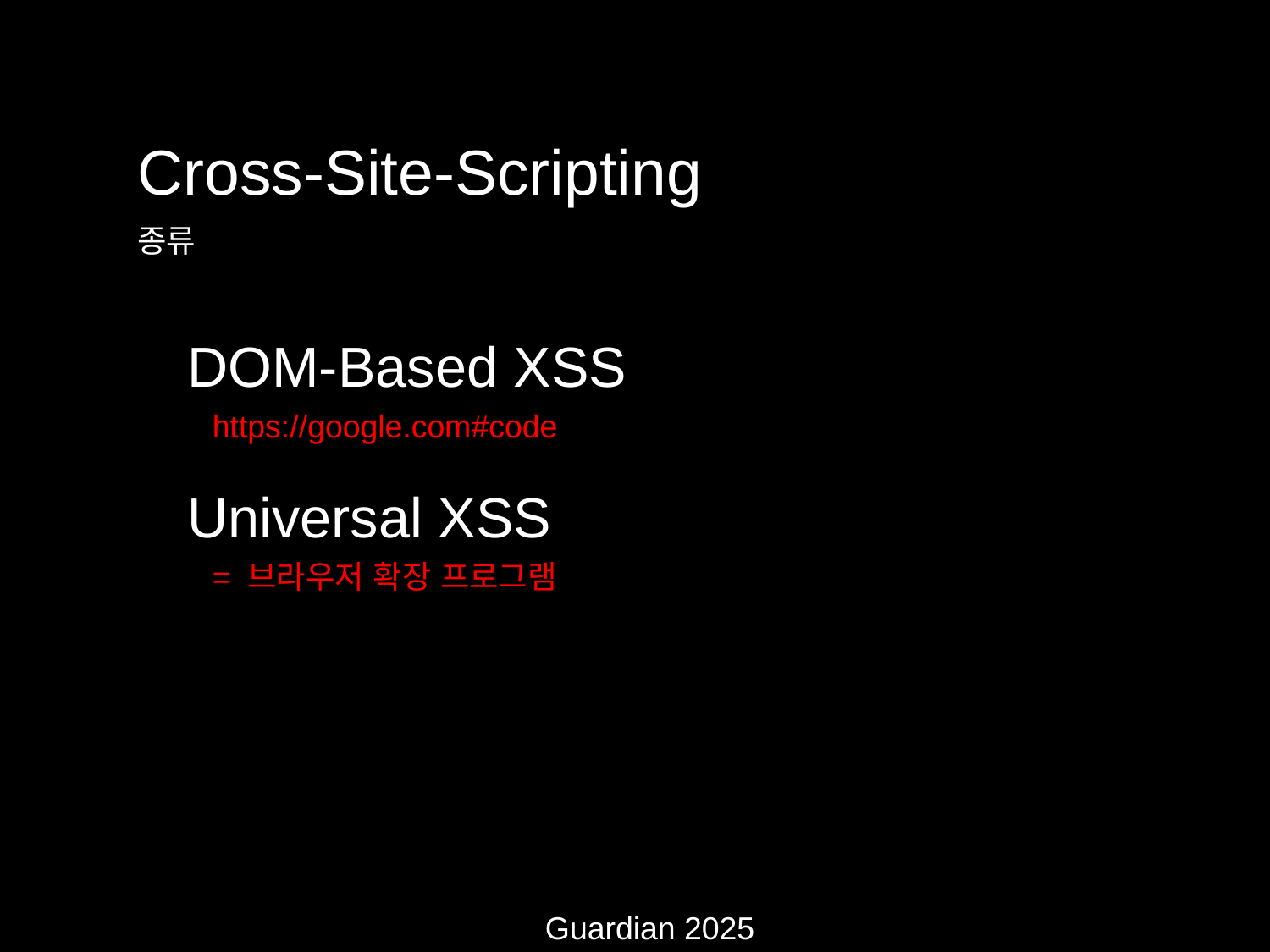

Cross-Site-Scripting
종류
DOM-Based XSS
https://google.com#code
Universal XSS
= 브라우저 확장 프로그램